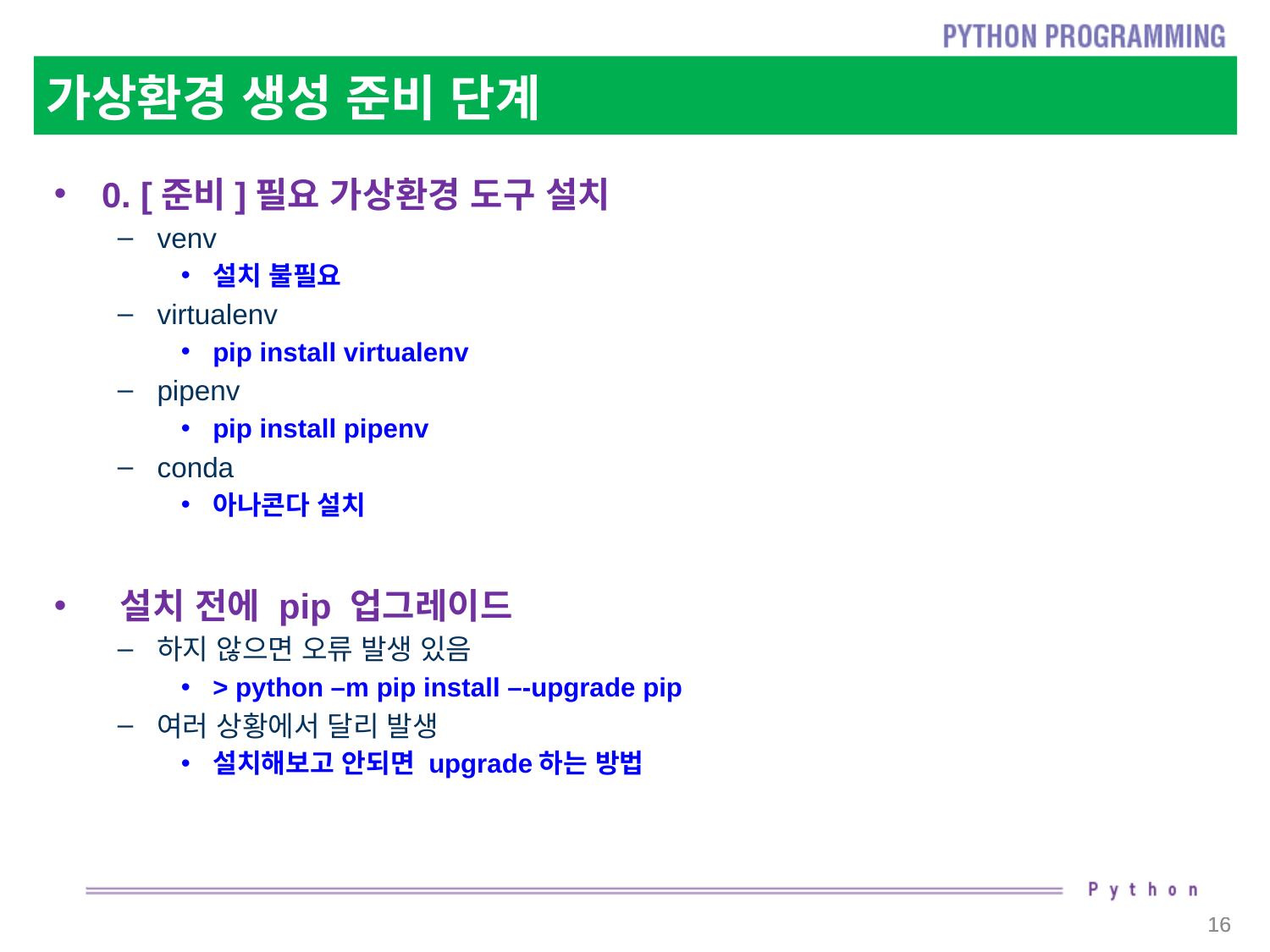

# 가상환경 생성 준비 단계
0. [준비]필요 가상환경 도구 설치
venv
설치 불필요
virtualenv
pip install virtualenv
pipenv
pip install pipenv
conda
아나콘다 설치

 설치 전에 pip 업그레이드
하지 않으면 오류 발생 있음
> python –m pip install –-upgrade pip
여러 상황에서 달리 발생
설치해보고 안되면 upgrade하는 방법
16